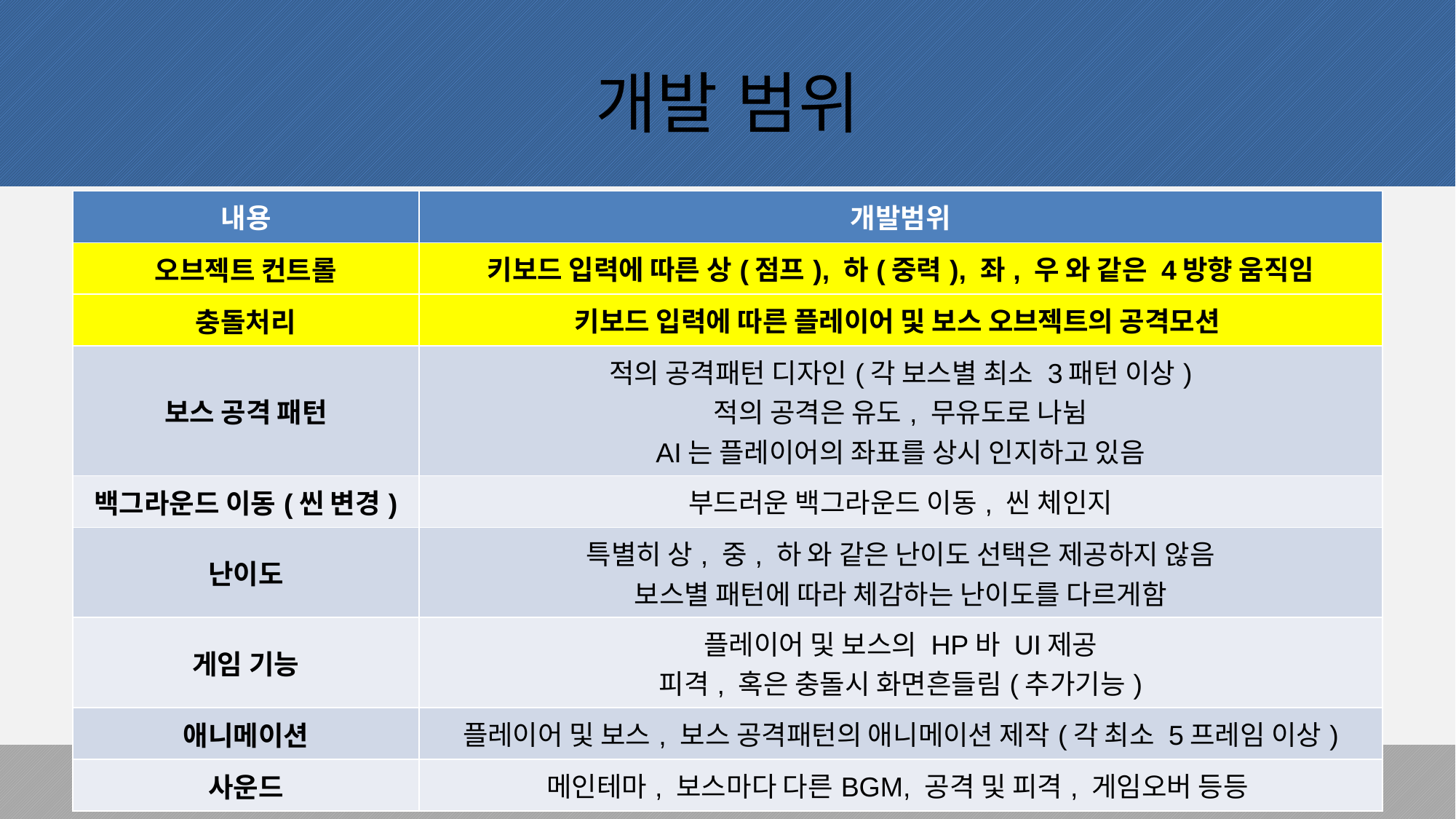

# 개발 범위
| 내용 | 개발범위 |
| --- | --- |
| 오브젝트 컨트롤 | 키보드 입력에 따른 상(점프), 하(중력), 좌, 우 와 같은 4방향 움직임 |
| 충돌처리 | 키보드 입력에 따른 플레이어 및 보스 오브젝트의 공격모션 |
| 보스 공격 패턴 | 적의 공격패턴 디자인(각 보스별 최소 3패턴 이상) 적의 공격은 유도, 무유도로 나뉨 AI는 플레이어의 좌표를 상시 인지하고 있음 |
| 백그라운드 이동(씬 변경) | 부드러운 백그라운드 이동, 씬 체인지 |
| 난이도 | 특별히 상, 중, 하 와 같은 난이도 선택은 제공하지 않음 보스별 패턴에 따라 체감하는 난이도를 다르게함 |
| 게임 기능 | 플레이어 및 보스의 HP바 UI제공 피격, 혹은 충돌시 화면흔들림(추가기능) |
| 애니메이션 | 플레이어 및 보스, 보스 공격패턴의 애니메이션 제작(각 최소 5프레임 이상) |
| 사운드 | 메인테마, 보스마다 다른BGM, 공격 및 피격, 게임오버 등등 |